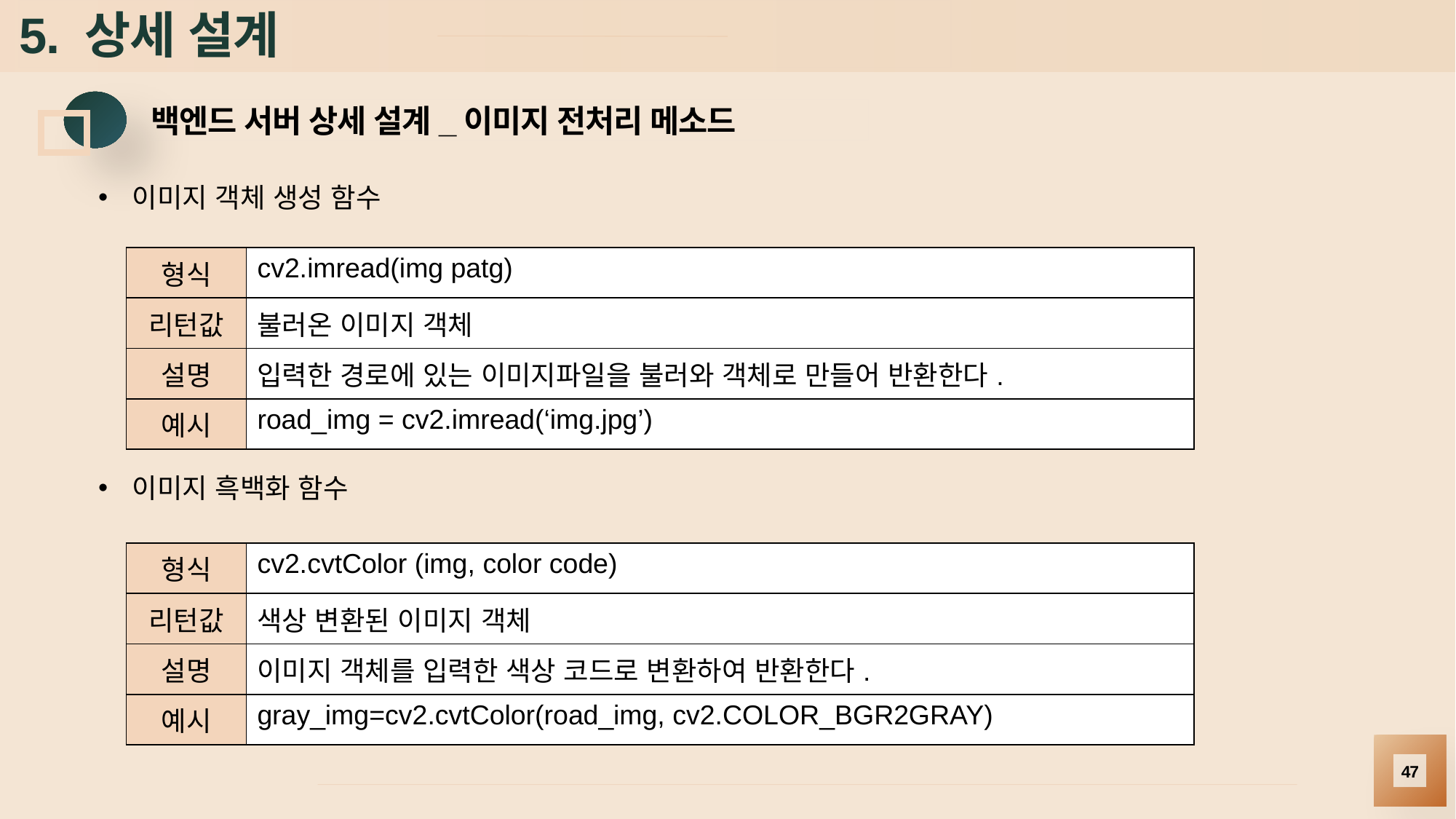

# 5. 상세 설계

백엔드 서버 상세 설계_이미지 전처리 메소드

이미지 객체 생성 함수
| 형식 | cv2.imread(img patg) |
| --- | --- |
| 리턴값 | 불러온 이미지 객체 |
| 설명 | 입력한 경로에 있는 이미지파일을 불러와 객체로 만들어 반환한다. |
| 예시 | road\_img = cv2.imread(‘img.jpg’) |
이미지 흑백화 함수
| 형식 | cv2.cvtColor (img, color code) |
| --- | --- |
| 리턴값 | 색상 변환된 이미지 객체 |
| 설명 | 이미지 객체를 입력한 색상 코드로 변환하여 반환한다. |
| 예시 | gray\_img=cv2.cvtColor(road\_img, cv2.COLOR\_BGR2GRAY) |
47